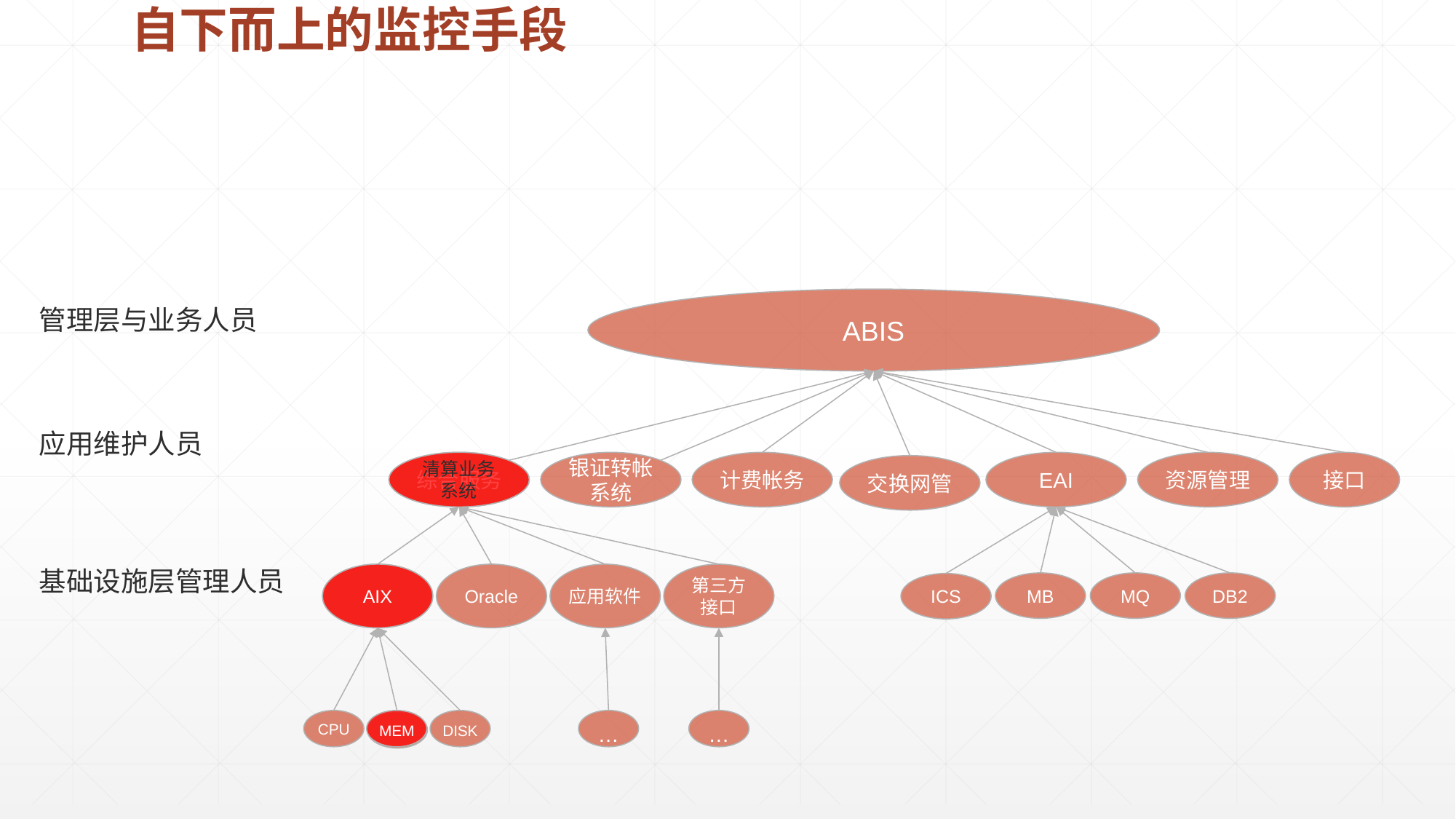

# 自下而上的监控手段
ABIS
综合服务
清算业务
系统
银证转帐
系统
计费帐务
EAI
资源管理
接口
交换网管
AIX
Oracle
应用软件
第三方
接口
MB
MQ
DB2
ICS
AIX
CPU
DISK
MEM
…
…
MEM
管理层与业务人员
应用维护人员
基础设施层管理人员